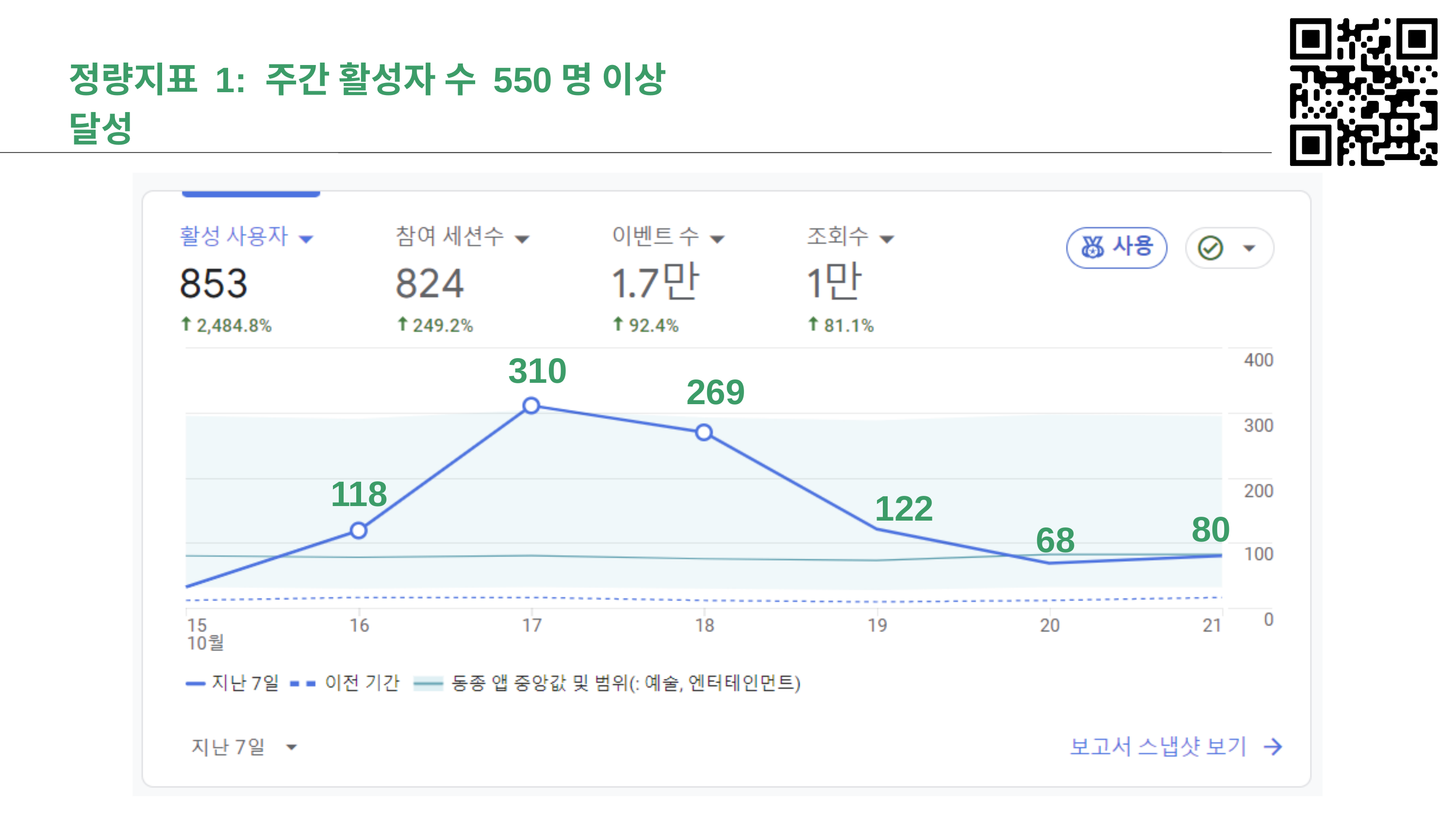

정량지표 1: 주간 활성자 수 550명 이상 달성

310
269

118

122
80
68